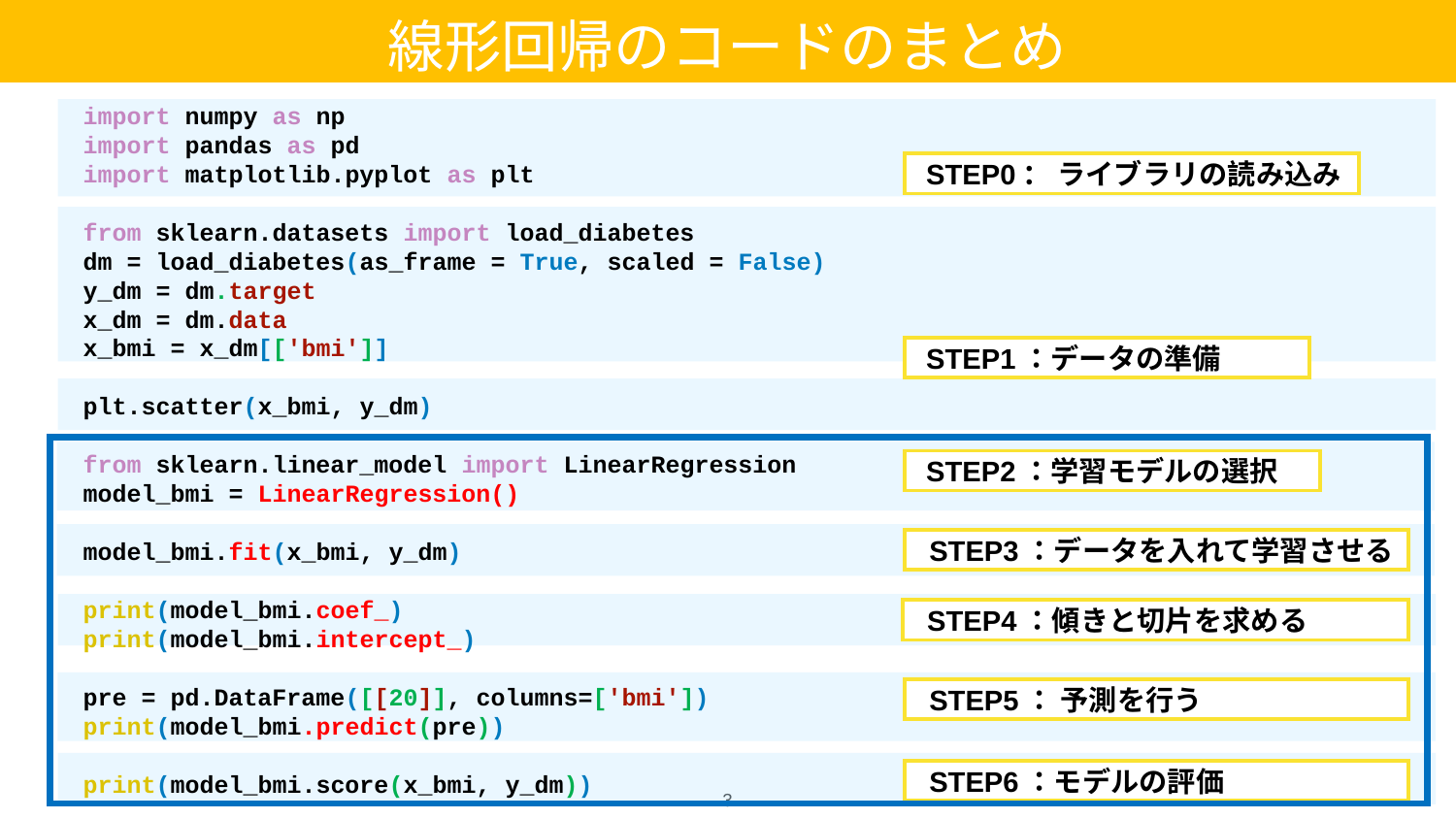

線形回帰のコードのまとめ
import numpy as np
import pandas as pd
import matplotlib.pyplot as plt

from sklearn.datasets import load_diabetes
dm = load_diabetes(as_frame = True, scaled = False)
y_dm = dm.target
x_dm = dm.data
x_bmi = x_dm[['bmi']]

plt.scatter(x_bmi, y_dm)

from sklearn.linear_model import LinearRegression
model_bmi = LinearRegression()

model_bmi.fit(x_bmi, y_dm)

print(model_bmi.coef_)
print(model_bmi.intercept_)

pre = pd.DataFrame([[20]], columns=['bmi'])
print(model_bmi.predict(pre))

print(model_bmi.score(x_bmi, y_dm))

STEP0： ライブラリの読み込み

STEP1：データの準備

STEP2：学習モデルの選択

STEP3：データを入れて学習させる

STEP4：傾きと切片を求める

STEP5： 予測を行う

STEP6：モデルの評価
3